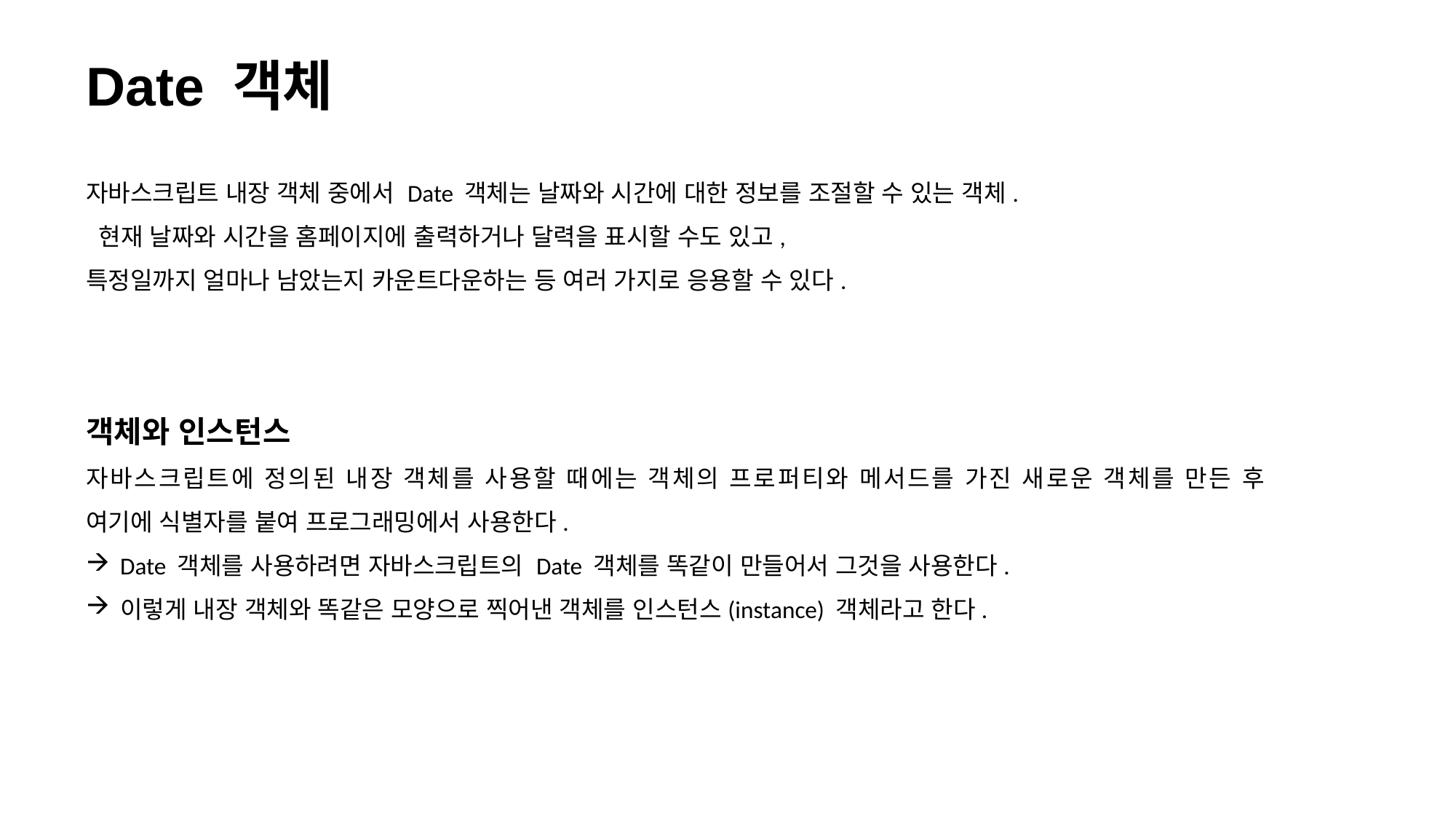

# Date 객체
자바스크립트 내장 객체 중에서 Date 객체는 날짜와 시간에 대한 정보를 조절할 수 있는 객체.
 현재 날짜와 시간을 홈페이지에 출력하거나 달력을 표시할 수도 있고,
특정일까지 얼마나 남았는지 카운트다운하는 등 여러 가지로 응용할 수 있다.
객체와 인스턴스
자바스크립트에 정의된 내장 객체를 사용할 때에는 객체의 프로퍼티와 메서드를 가진 새로운 객체를 만든 후
여기에 식별자를 붙여 프로그래밍에서 사용한다.
Date 객체를 사용하려면 자바스크립트의 Date 객체를 똑같이 만들어서 그것을 사용한다.
이렇게 내장 객체와 똑같은 모양으로 찍어낸 객체를 인스턴스(instance) 객체라고 한다.